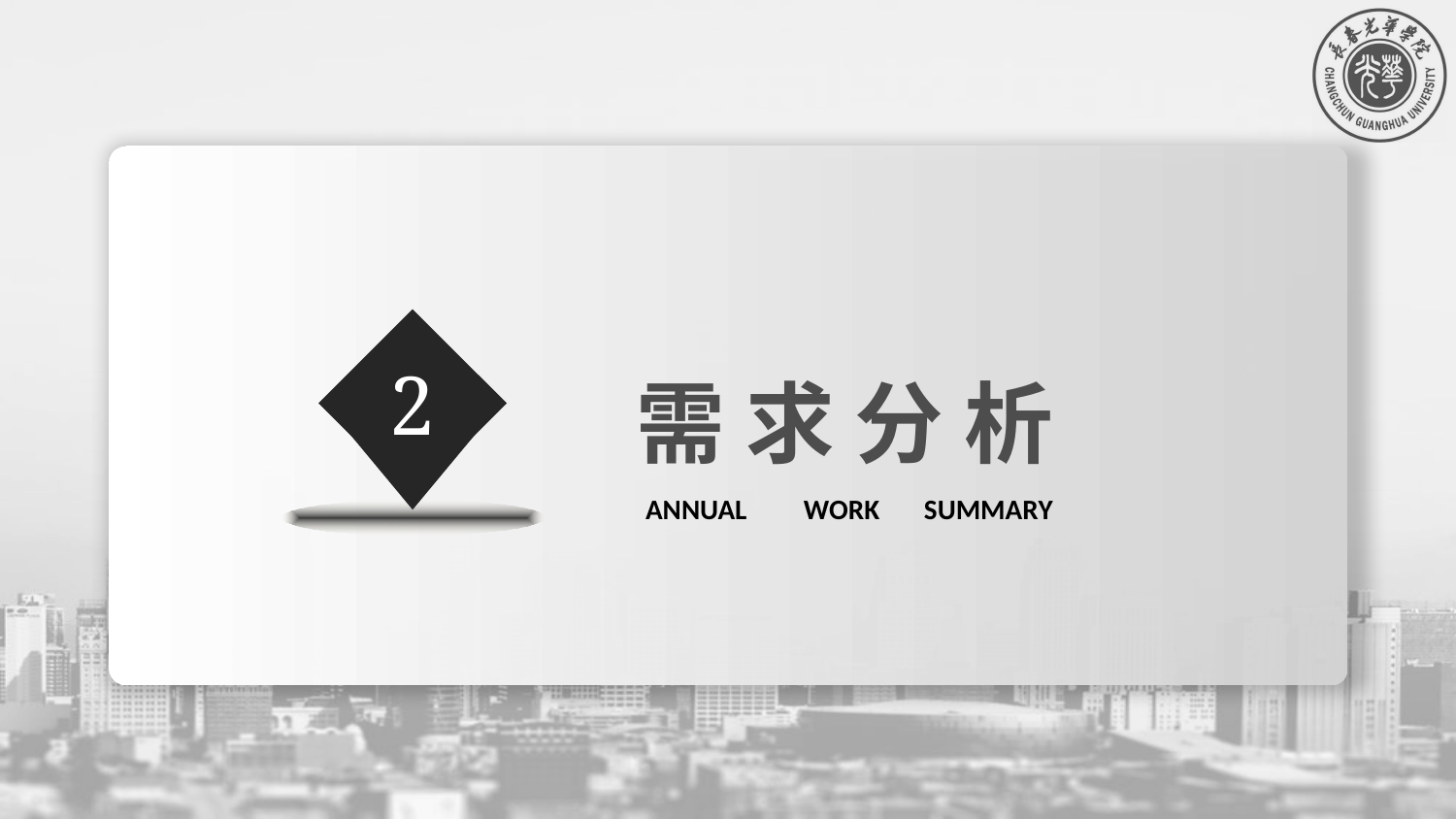

需 求 分 析
        ANNUAL         WORK       SUMMARY

2